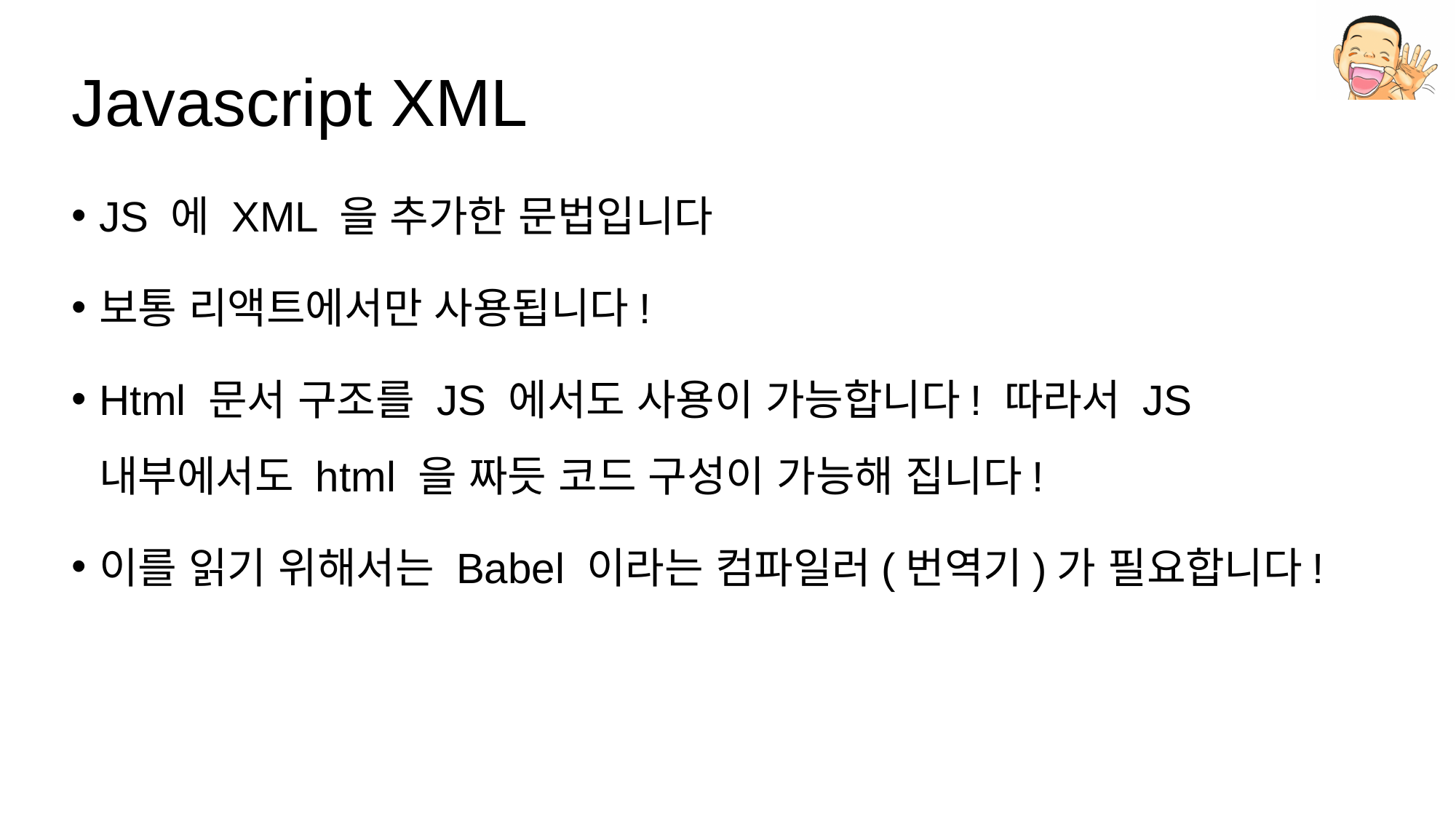

# Javascript XML
JS 에 XML 을 추가한 문법입니다
보통 리액트에서만 사용됩니다!
Html 문서 구조를 JS 에서도 사용이 가능합니다! 따라서 JS 내부에서도 html 을 짜듯 코드 구성이 가능해 집니다!
이를 읽기 위해서는 Babel 이라는 컴파일러(번역기)가 필요합니다!